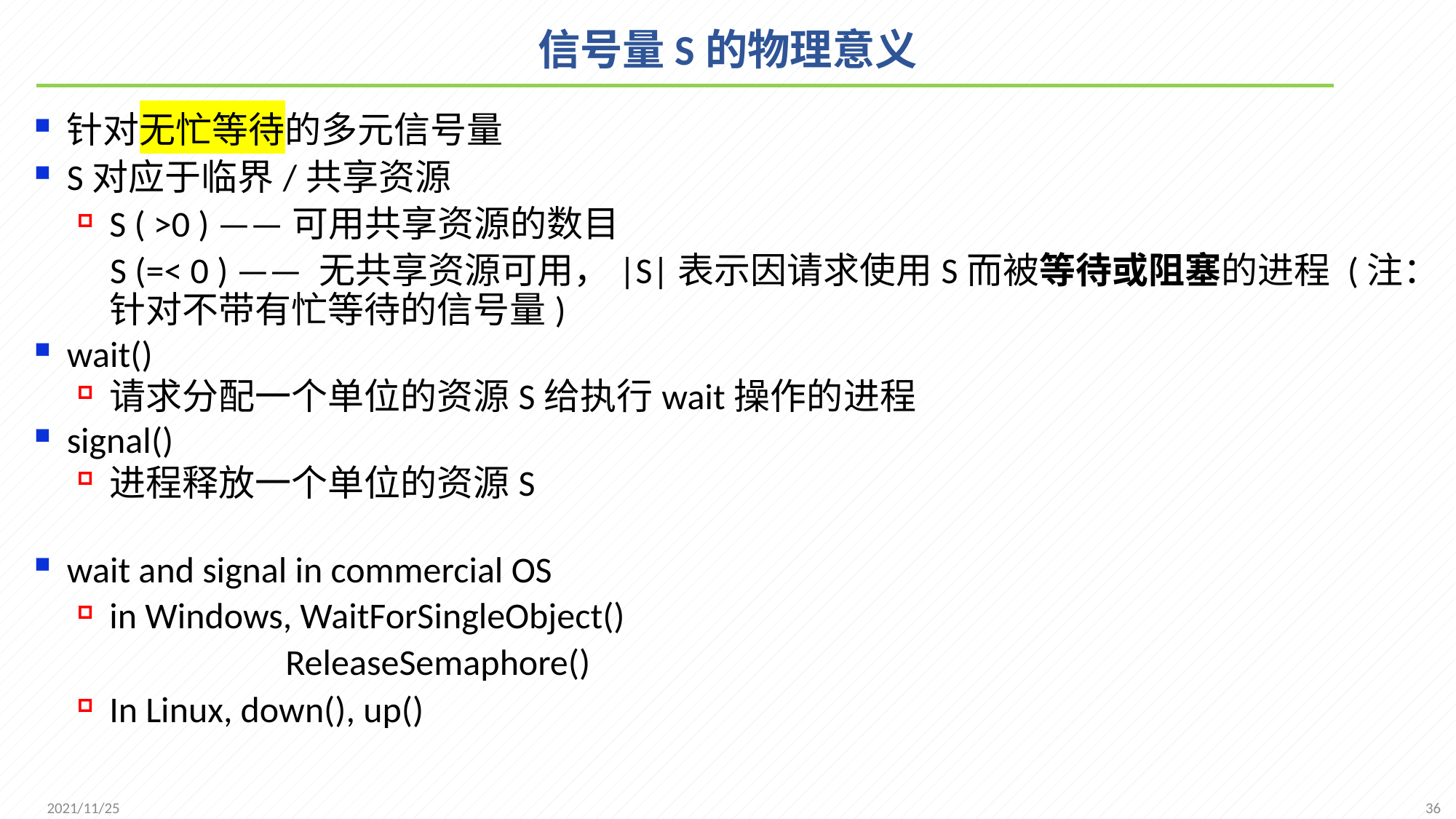

# 信号量S的物理意义
针对无忙等待的多元信号量
S对应于临界/共享资源
S ( >0 ) ——可用共享资源的数目
    S (=< 0 ) —— 无共享资源可用，|S|表示因请求使用S而被等待或阻塞的进程 (注：针对不带有忙等待的信号量)
wait()
请求分配一个单位的资源S给执行wait操作的进程
signal()
进程释放一个单位的资源S

wait and signal in commercial OS
in Windows, WaitForSingleObject()
                        ReleaseSemaphore()
In Linux, down(), up()

36
2021/11/25